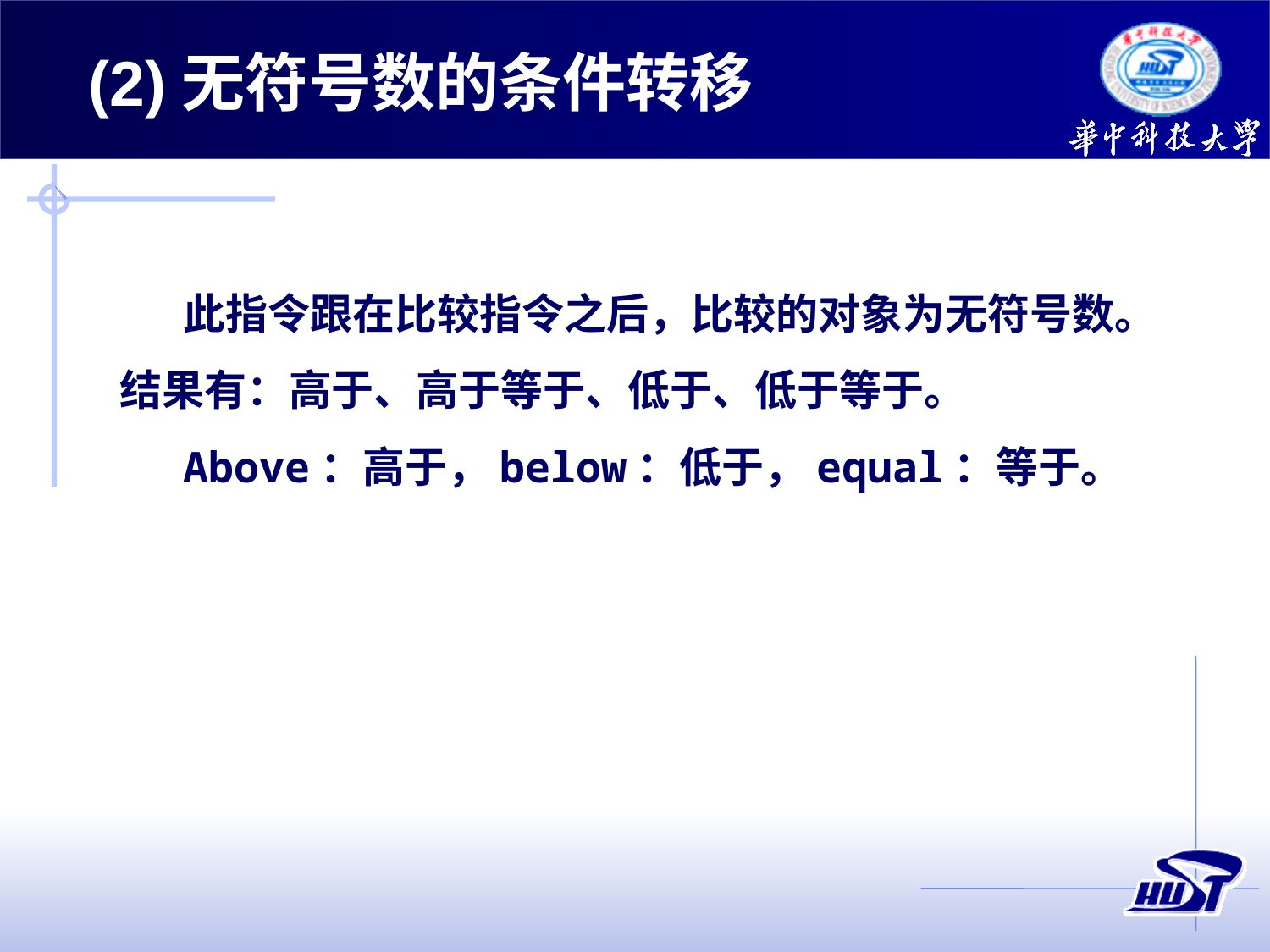

(2)无符号数的条件转移
此指令跟在比较指令之后，比较的对象为无符号数。结果有：高于、高于等于、低于、低于等于。
Above：高于，below：低于，equal：等于。